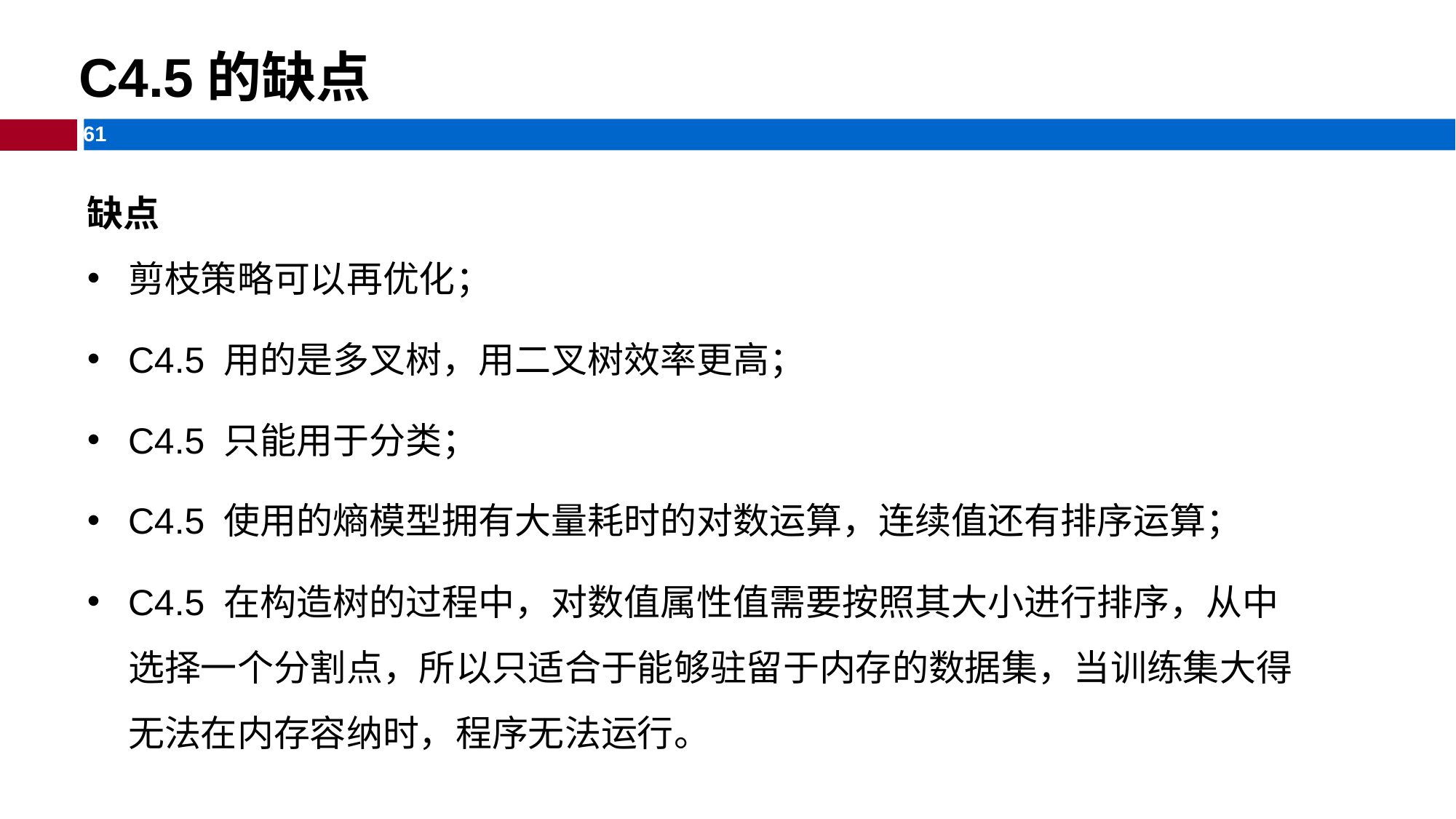

C4.5的缺点
缺点
剪枝策略可以再优化；
C4.5 用的是多叉树，用二叉树效率更高；
C4.5 只能用于分类；
C4.5 使用的熵模型拥有大量耗时的对数运算，连续值还有排序运算；
C4.5 在构造树的过程中，对数值属性值需要按照其大小进行排序，从中选择一个分割点，所以只适合于能够驻留于内存的数据集，当训练集大得无法在内存容纳时，程序无法运行。